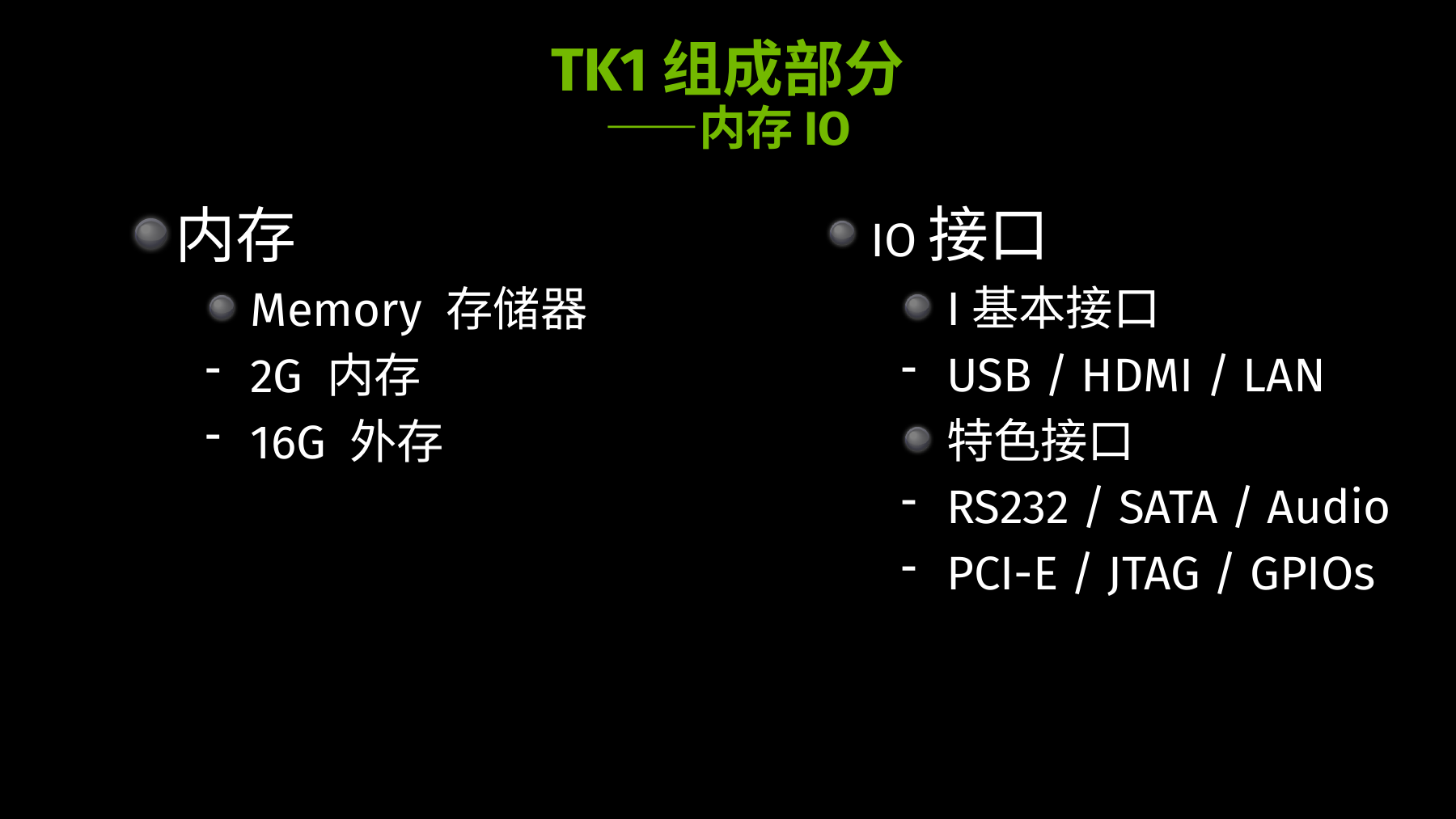

# TK1组成部分 ——内存IO
IO接口
I基本接口
USB / HDMI / LAN
特色接口
RS232 / SATA / Audio
PCI-E / JTAG / GPIOs

内存
Memory 存储器
2G 内存
16G 外存